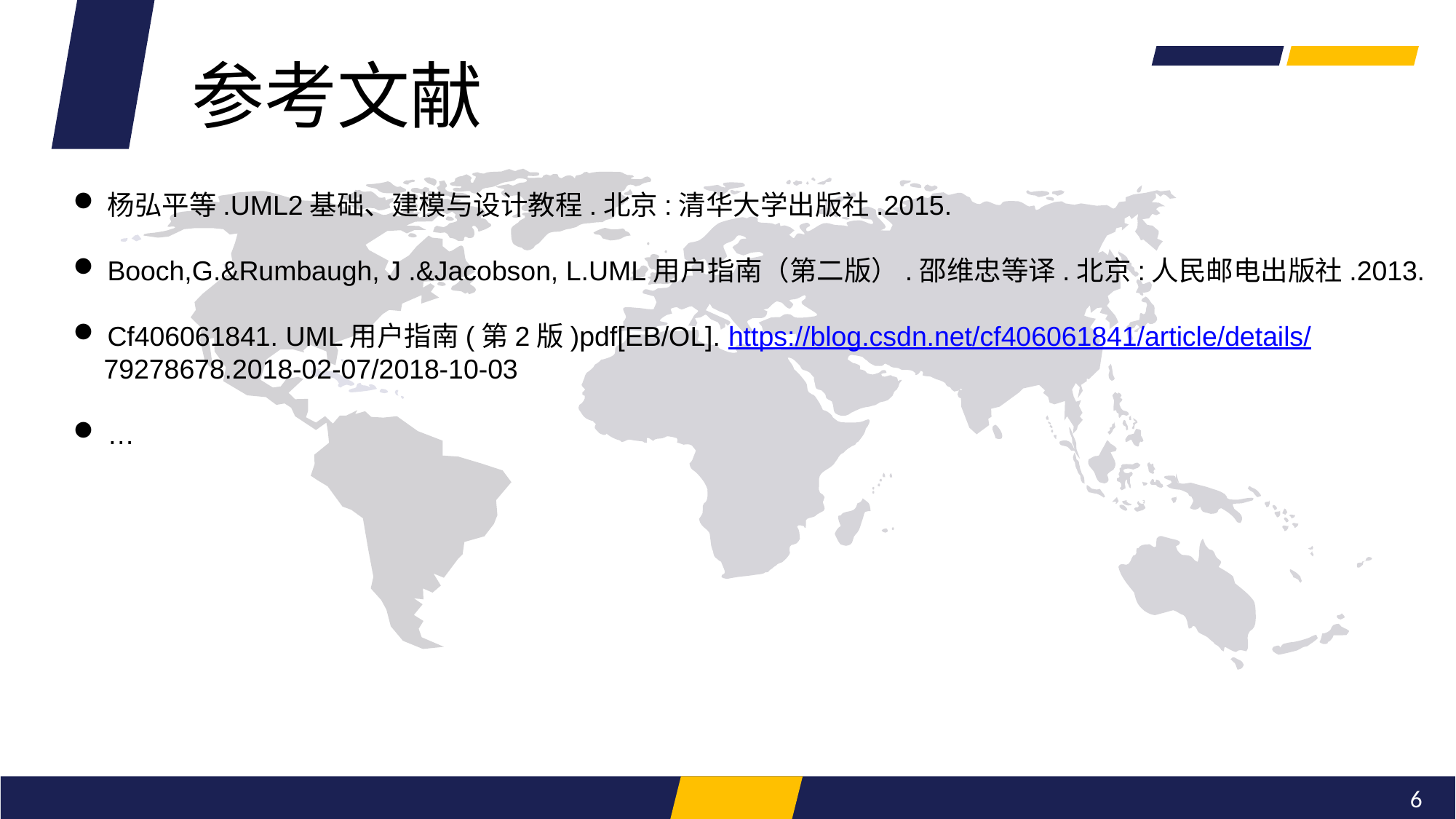

参考文献

杨弘平等.UML2基础、建模与设计教程.北京:清华大学出版社.2015.

Booch,G.&Rumbaugh, J .&Jacobson, L.UML用户指南（第二版）.邵维忠等译.北京:人民邮电出版社.2013.

Cf406061841. UML用户指南(第2版)pdf[EB/OL]. https://blog.csdn.net/cf406061841/article/details/
    79278678.2018-02-07/2018-10-03

…
6